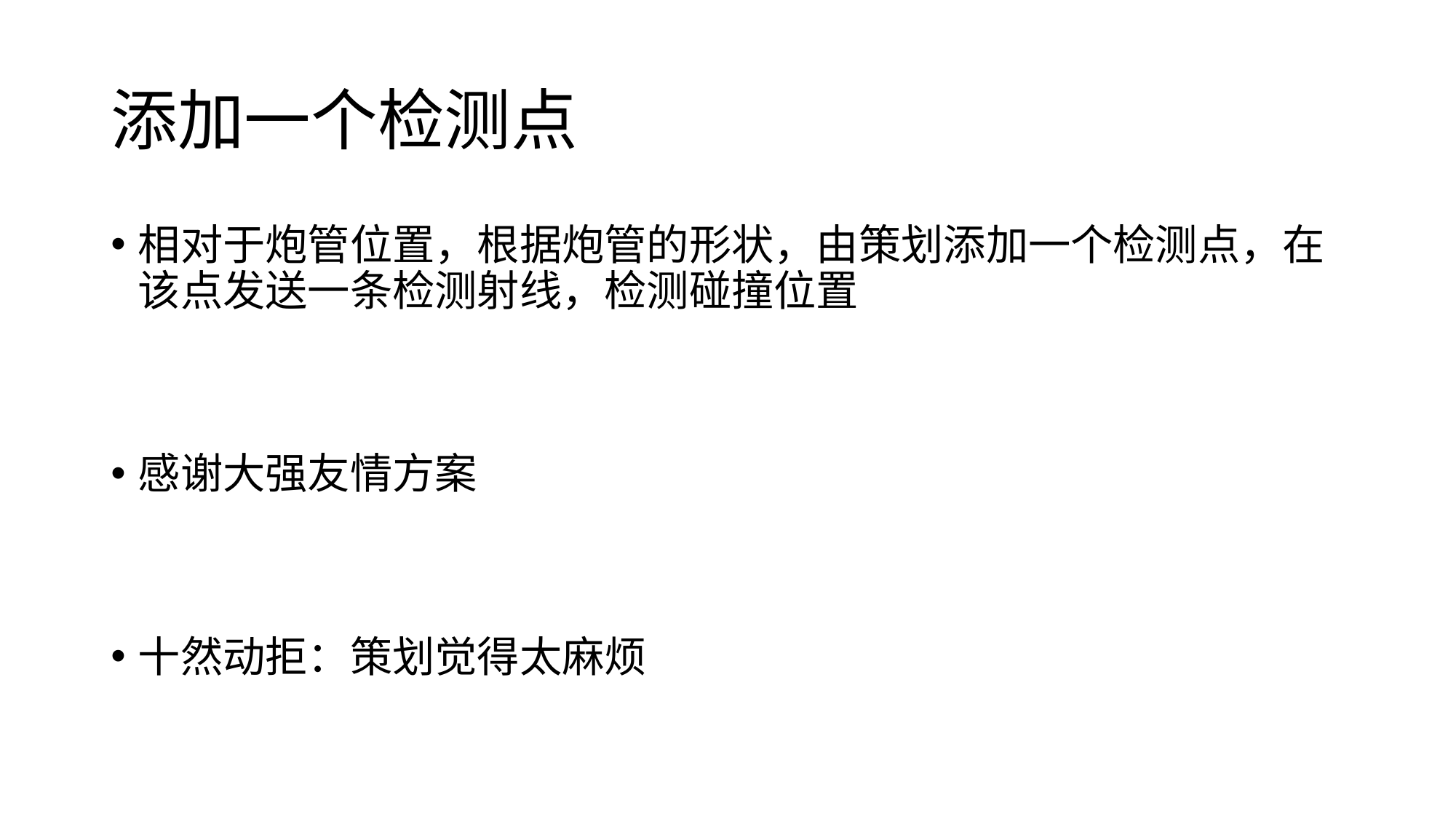

# 添加一个检测点
相对于炮管位置，根据炮管的形状，由策划添加一个检测点，在该点发送一条检测射线，检测碰撞位置

感谢大强友情方案

十然动拒：策划觉得太麻烦